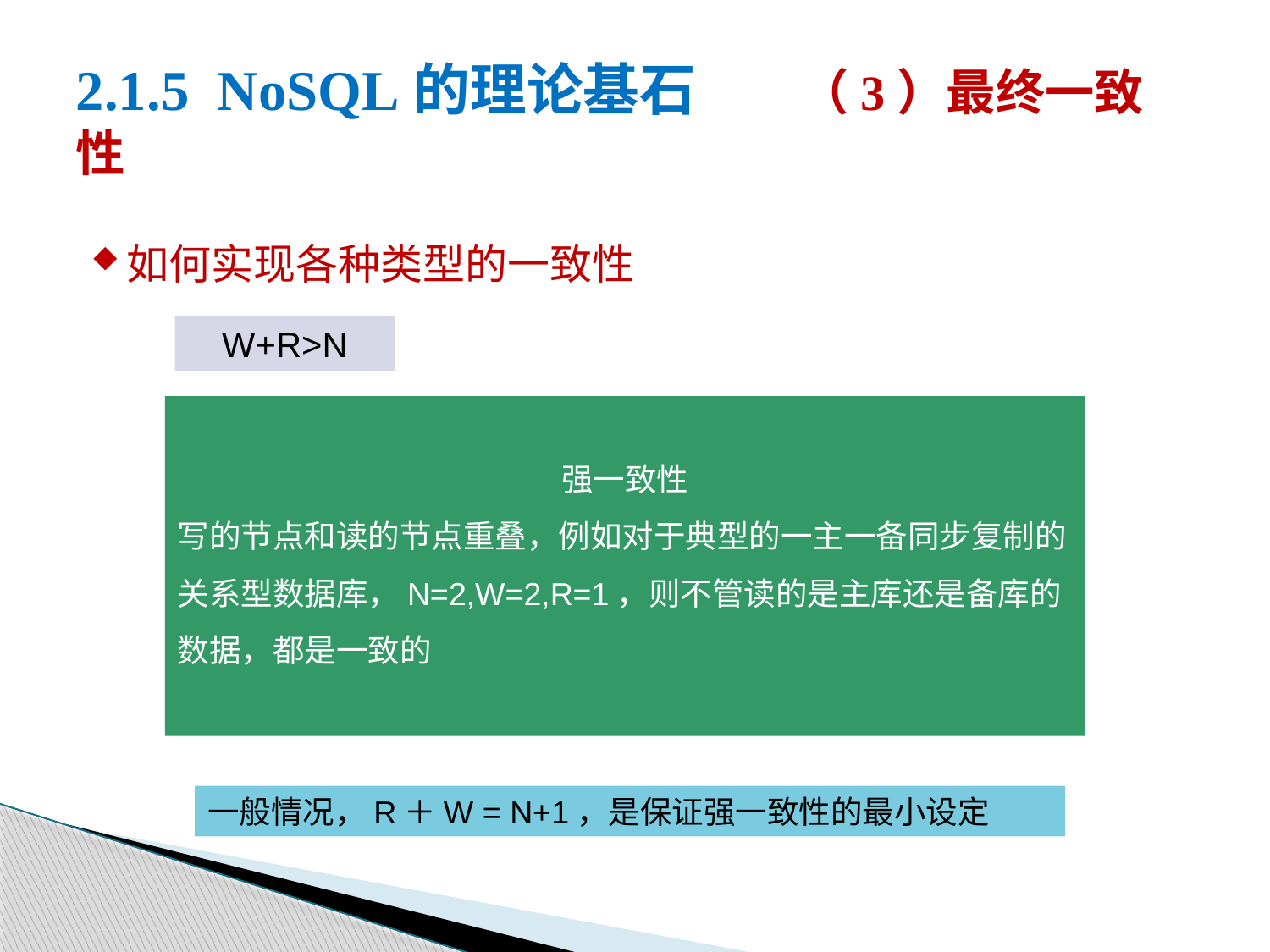

# 2.1.5  NoSQL的理论基石        （3）最终一致性
如何实现各种类型的一致性
W+R>N

强一致性
写的节点和读的节点重叠，例如对于典型的一主一备同步复制的关系型数据库，N=2,W=2,R=1，则不管读的是主库还是备库的数据，都是一致的
一般情况，R＋W = N+1，是保证强一致性的最小设定